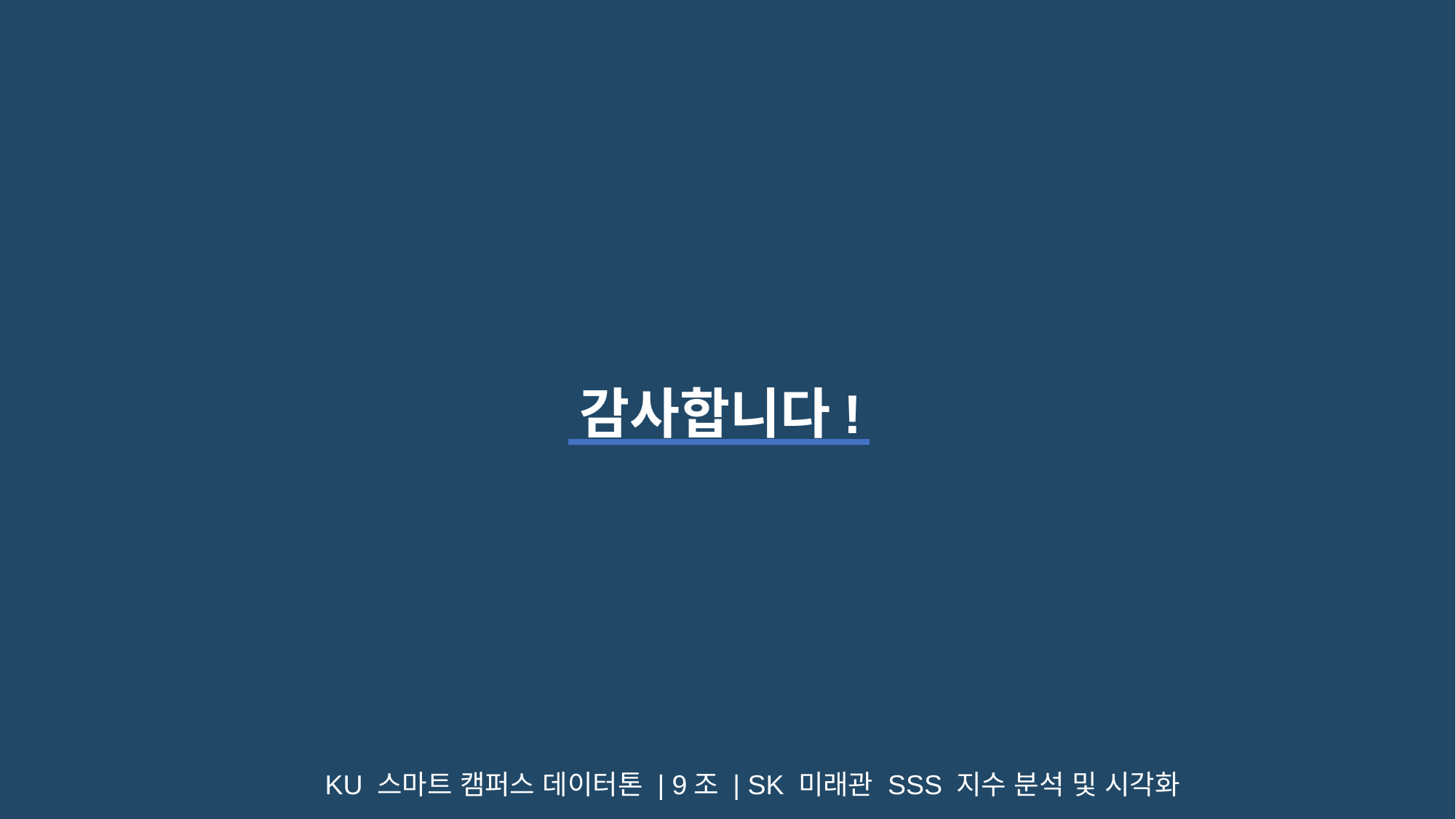

감사합니다!
KU 스마트 캠퍼스 데이터톤 | 9조 | SK 미래관 SSS 지수 분석 및 시각화